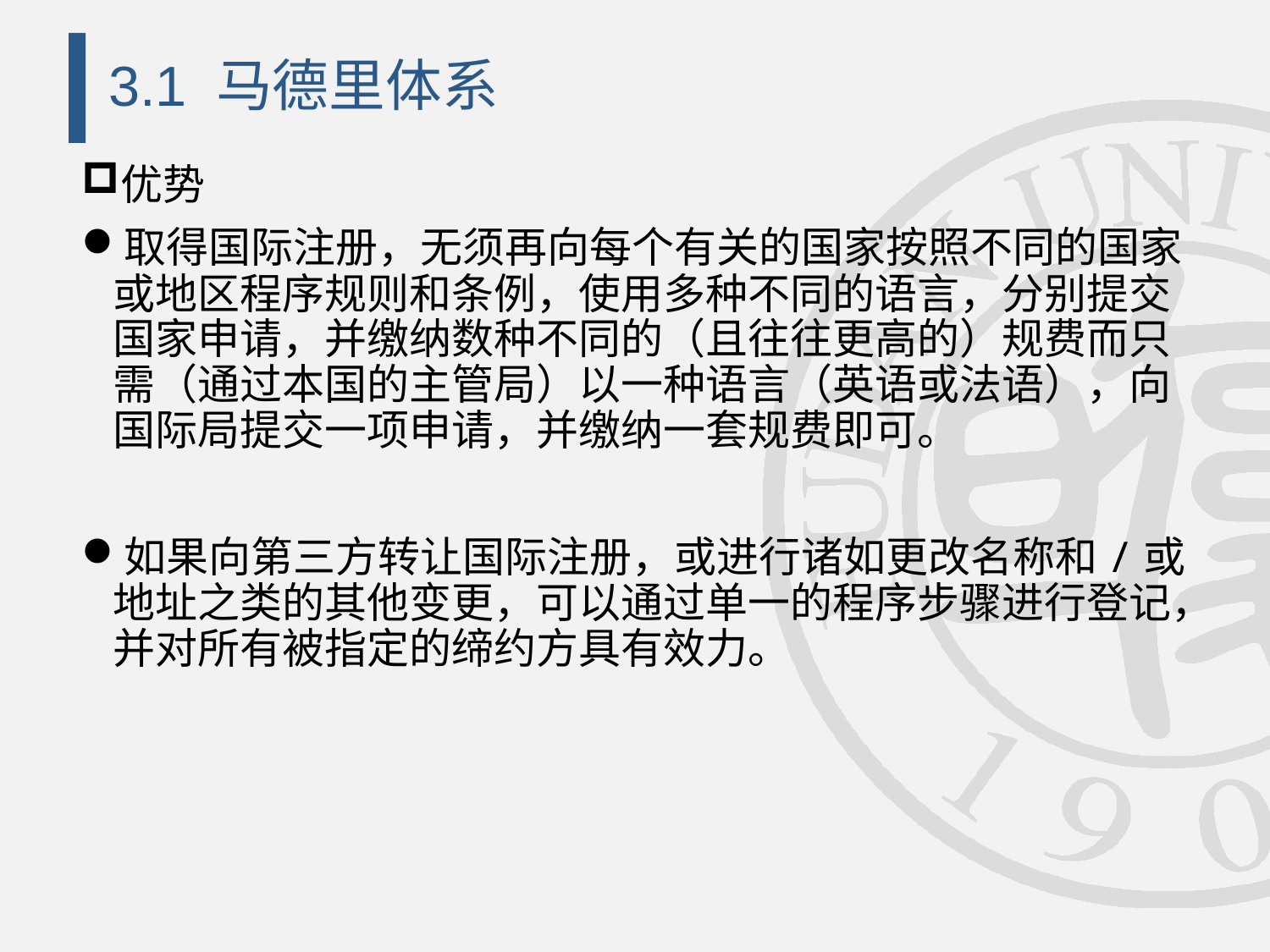

# 3.1 马德里体系
优势
取得国际注册，无须再向每个有关的国家按照不同的国家或地区程序规则和条例，使用多种不同的语言，分别提交国家申请，并缴纳数种不同的（且往往更高的）规费而只需（通过本国的主管局）以一种语言（英语或法语），向国际局提交一项申请，并缴纳一套规费即可。

如果向第三方转让国际注册，或进行诸如更改名称和/或地址之类的其他变更，可以通过单一的程序步骤进行登记，并对所有被指定的缔约方具有效力。